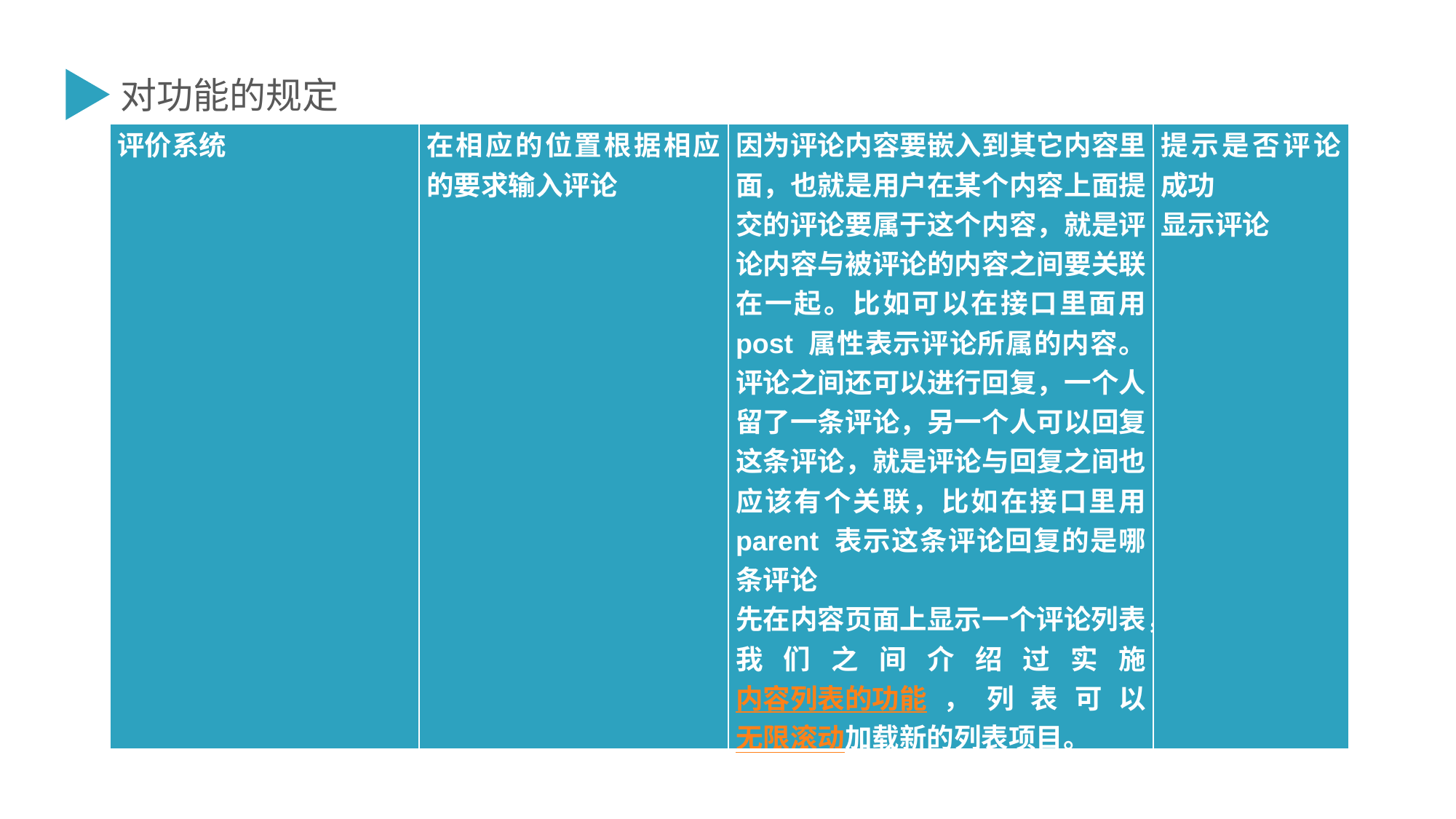

对功能的规定

| 评价系统 | 在相应的位置根据相应的要求输入评论 | 因为评论内容要嵌入到其它内容里面，也就是用户在某个内容上面提交的评论要属于这个内容，就是评论内容与被评论的内容之间要关联在一起。比如可以在接口里面用 post 属性表示评论所属的内容。评论之间还可以进行回复，一个人留了一条评论，另一个人可以回复这条评论，就是评论与回复之间也应该有个关联，比如在接口里用 parent 表示这条评论回复的是哪条评论 先在内容页面上显示一个评论列表，我们之间介绍过实施内容列表的功能，列表可以无限滚动加载新的列表项目。 | 提示是否评论成功 显示评论 |
| --- | --- | --- | --- |